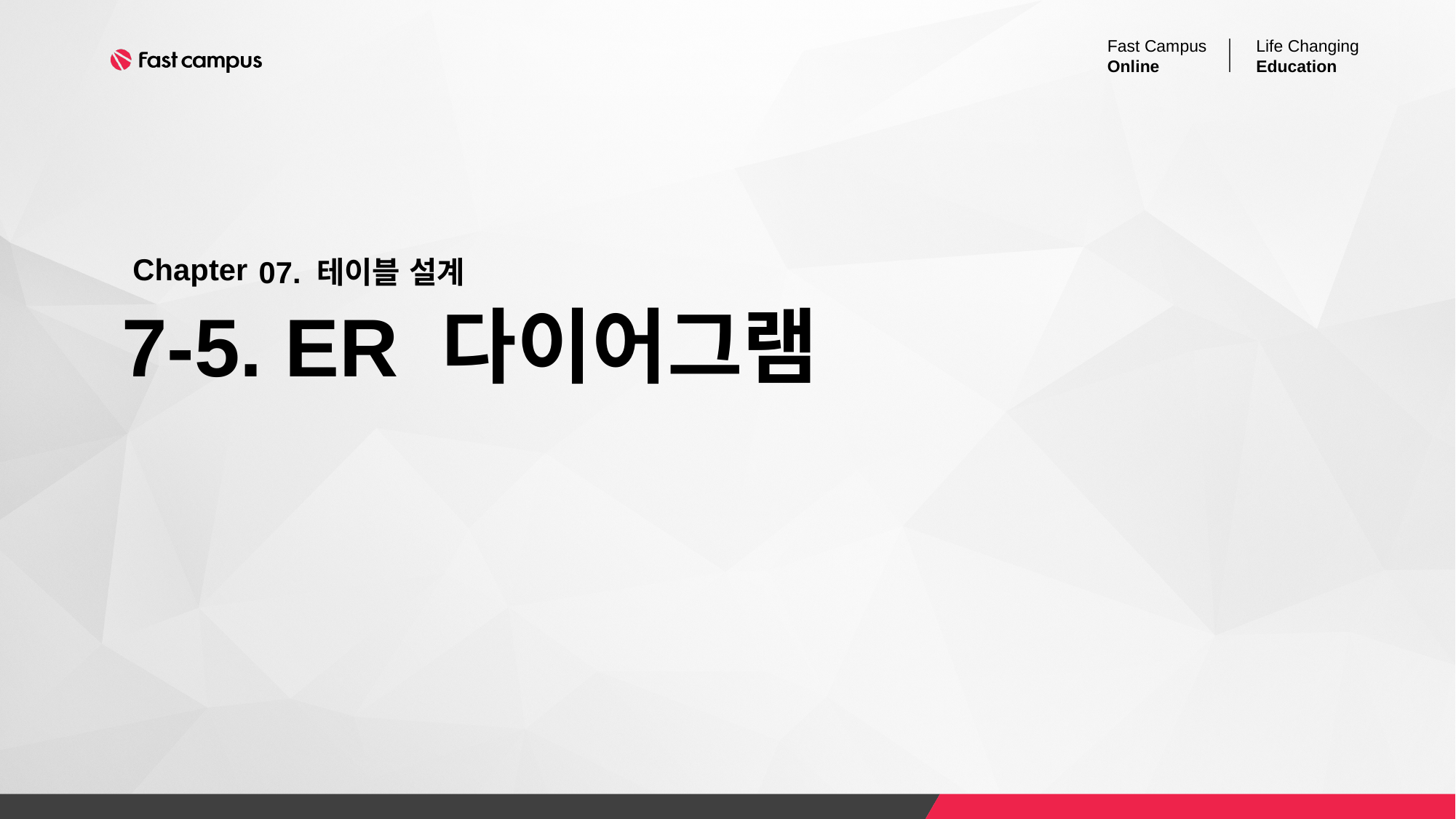

07. 테이블 설계
# 7-5. ER 다이어그램